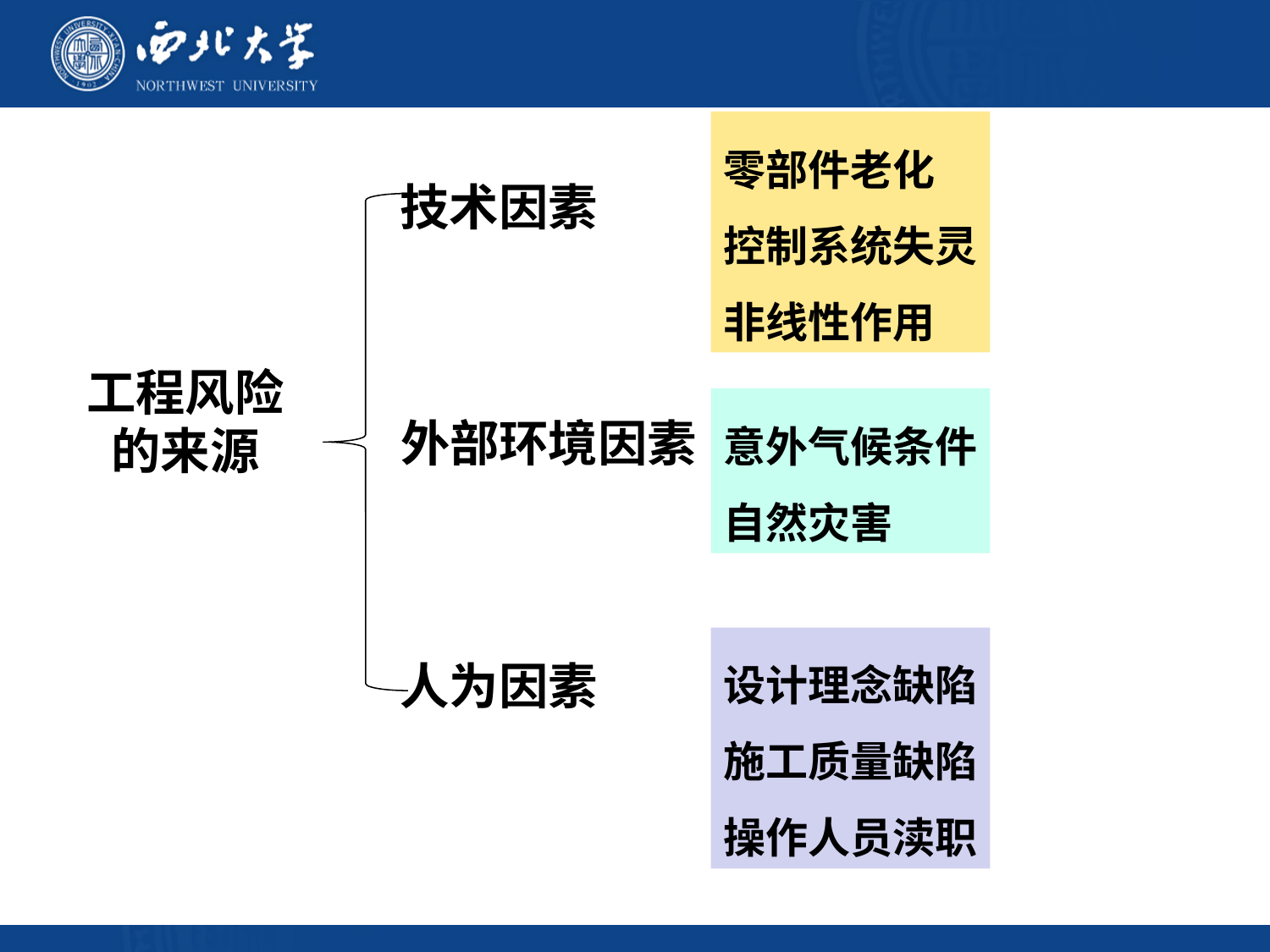

零部件老化
控制系统失灵
非线性作用
技术因素

工程风险
的来源
意外气候条件
自然灾害
外部环境因素
设计理念缺陷
施工质量缺陷
操作人员渎职
人为因素